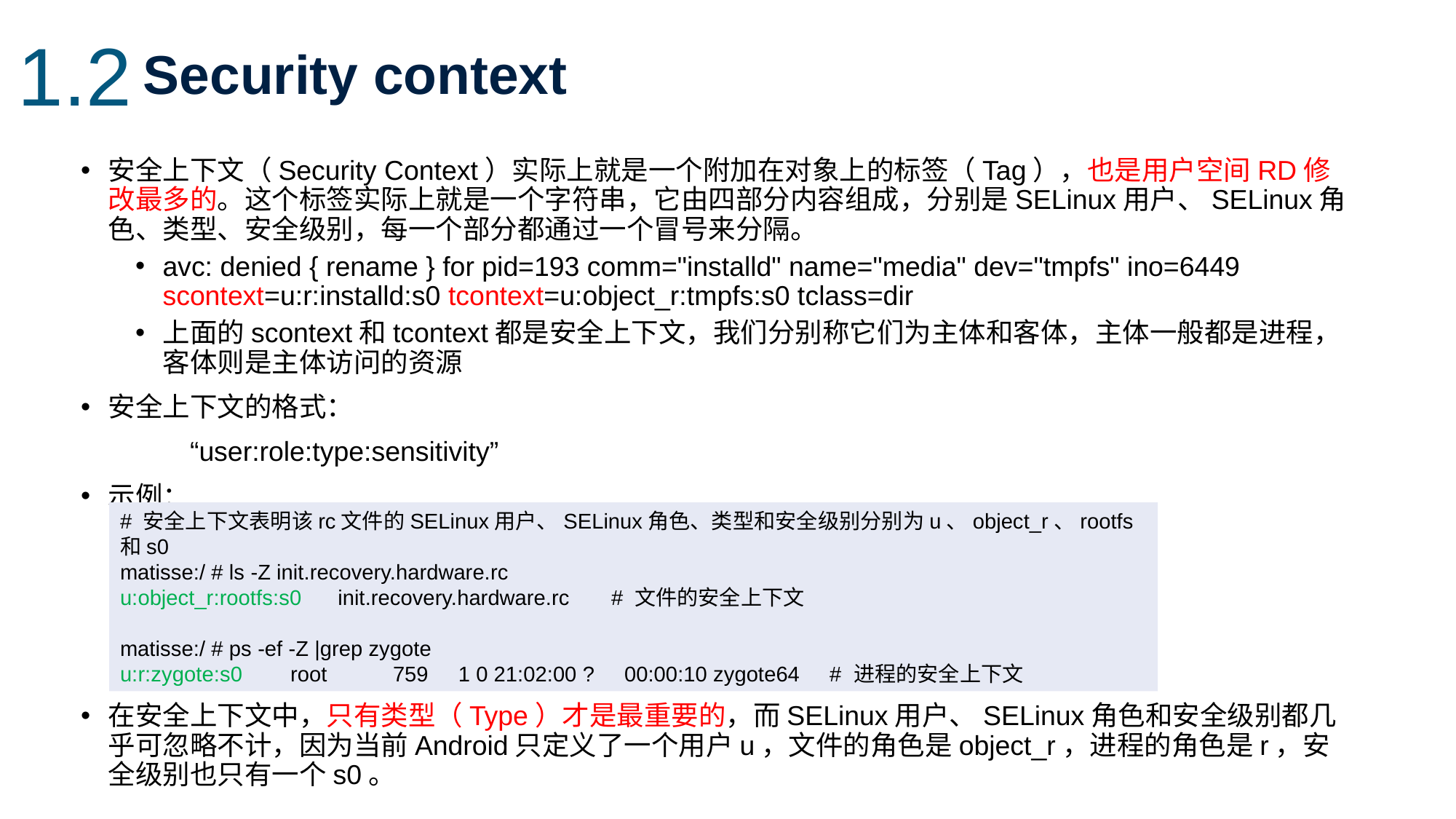

1.2
Security context
安全上下文（Security Context）实际上就是一个附加在对象上的标签（Tag），也是用户空间RD修改最多的。这个标签实际上就是一个字符串，它由四部分内容组成，分别是SELinux用户、SELinux角色、类型、安全级别，每一个部分都通过一个冒号来分隔。
avc: denied { rename } for pid=193 comm="installd" name="media" dev="tmpfs" ino=6449 scontext=u:r:installd:s0 tcontext=u:object_r:tmpfs:s0 tclass=dir
上面的scontext和tcontext都是安全上下文，我们分别称它们为主体和客体，主体一般都是进程，客体则是主体访问的资源
安全上下文的格式：
	“user:role:type:sensitivity”
示例：

在安全上下文中，只有类型（Type）才是最重要的，而SELinux用户、SELinux角色和安全级别都几乎可忽略不计，因为当前Android只定义了一个用户u，文件的角色是object_r，进程的角色是r，安全级别也只有一个s0。

# 安全上下文表明该rc文件的SELinux用户、SELinux角色、类型和安全级别分别为u、object_r、rootfs和s0
matisse:/ # ls -Z init.recovery.hardware.rc
u:object_r:rootfs:s0      init.recovery.hardware.rc       # 文件的安全上下文

matisse:/ # ps -ef -Z |grep zygote
u:r:zygote:s0        root           759     1 0 21:02:00 ?     00:00:10 zygote64     # 进程的安全上下文